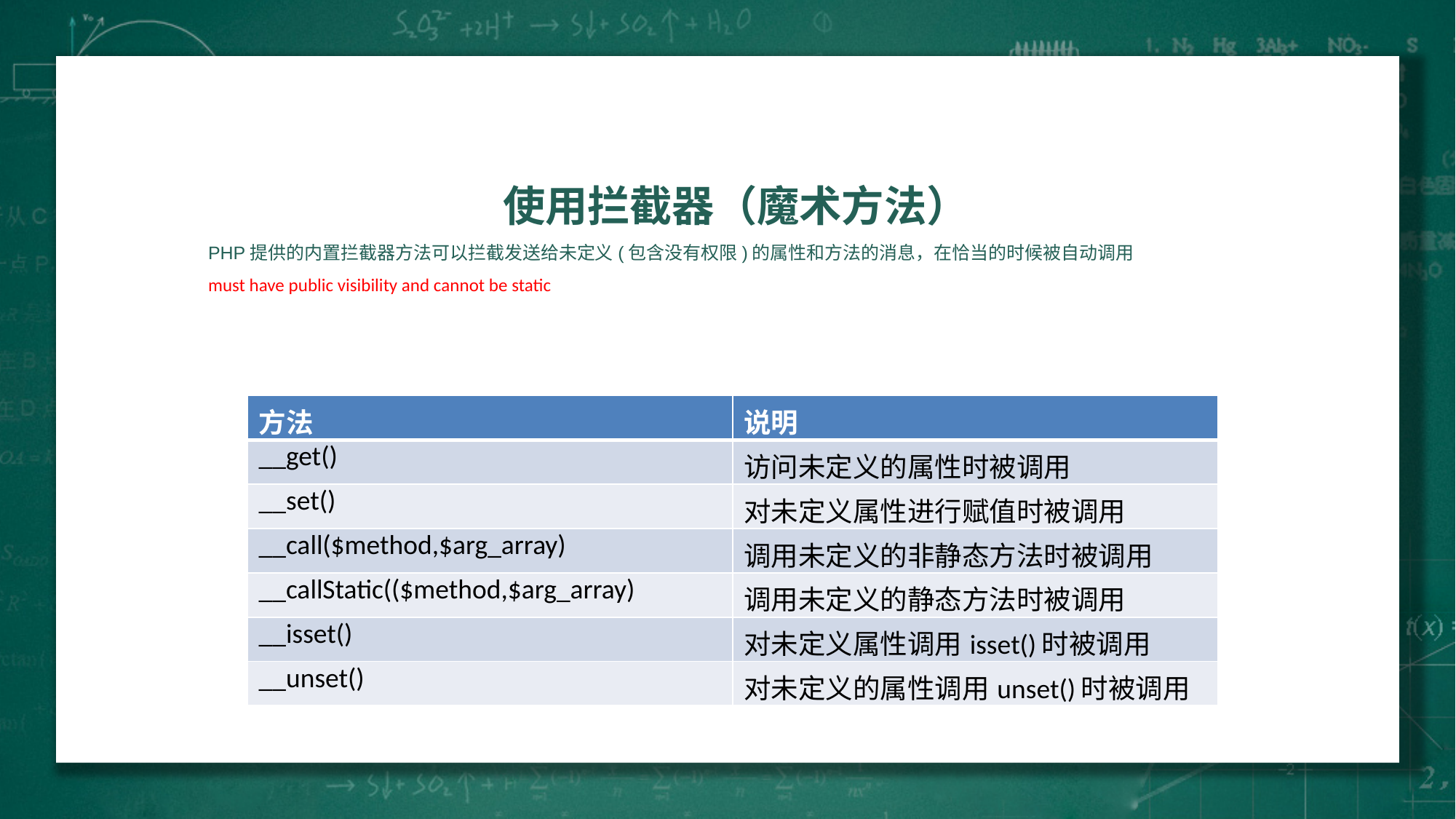

使用拦截器（魔术方法）
PHP提供的内置拦截器方法可以拦截发送给未定义(包含没有权限)的属性和方法的消息，在恰当的时候被自动调用
must have public visibility and cannot be static
| 方法 | 说明 |
| --- | --- |
| \_\_get() | 访问未定义的属性时被调用 |
| \_\_set() | 对未定义属性进行赋值时被调用 |
| \_\_call($method,$arg\_array) | 调用未定义的非静态方法时被调用 |
| \_\_callStatic(($method,$arg\_array) | 调用未定义的静态方法时被调用 |
| \_\_isset() | 对未定义属性调用isset()时被调用 |
| \_\_unset() | 对未定义的属性调用unset()时被调用 |